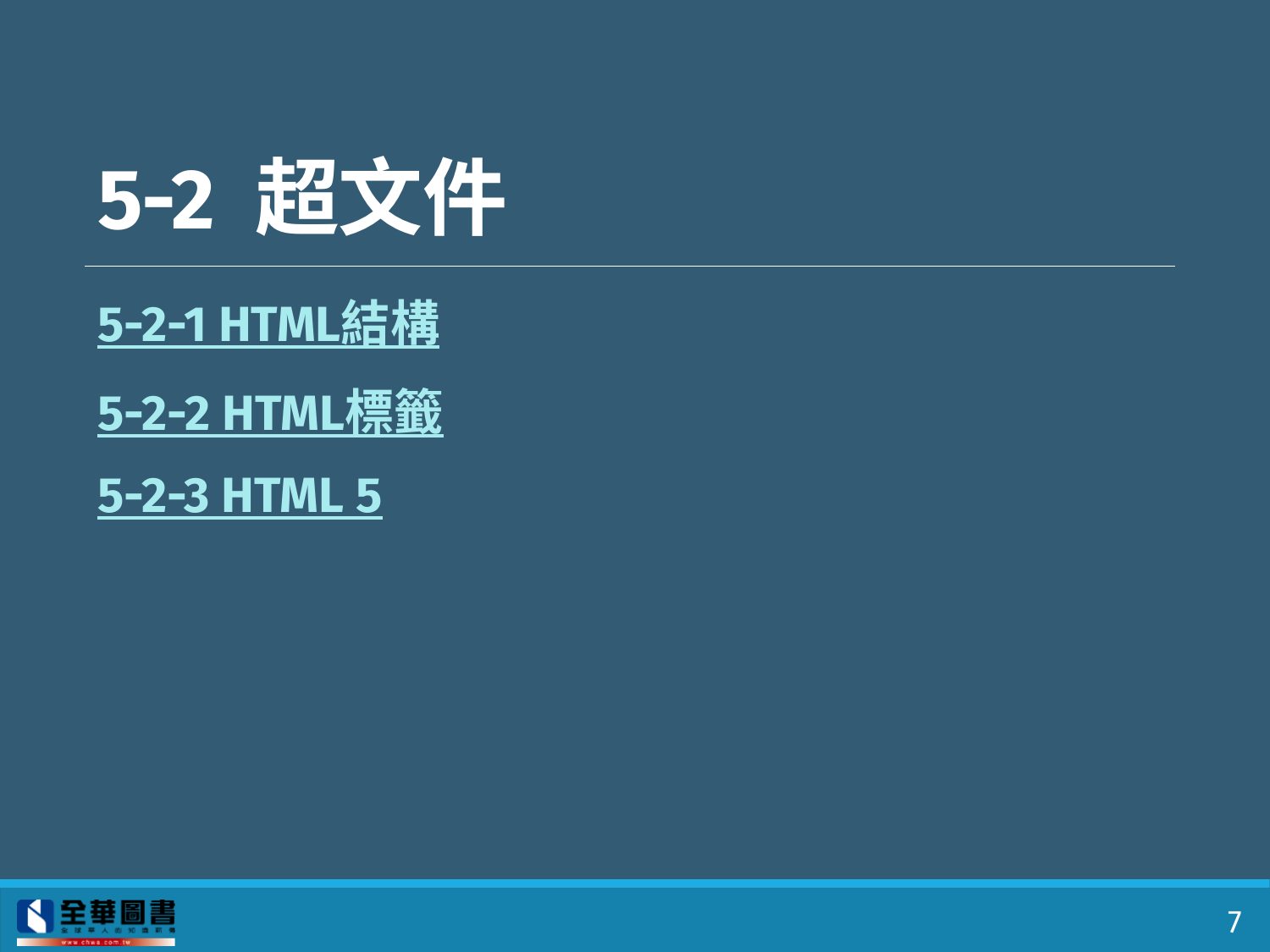

# 5-2 超文件
5-2-1	 HTML結構
5-2-2	 HTML標籤
5-2-3	 HTML 5
7